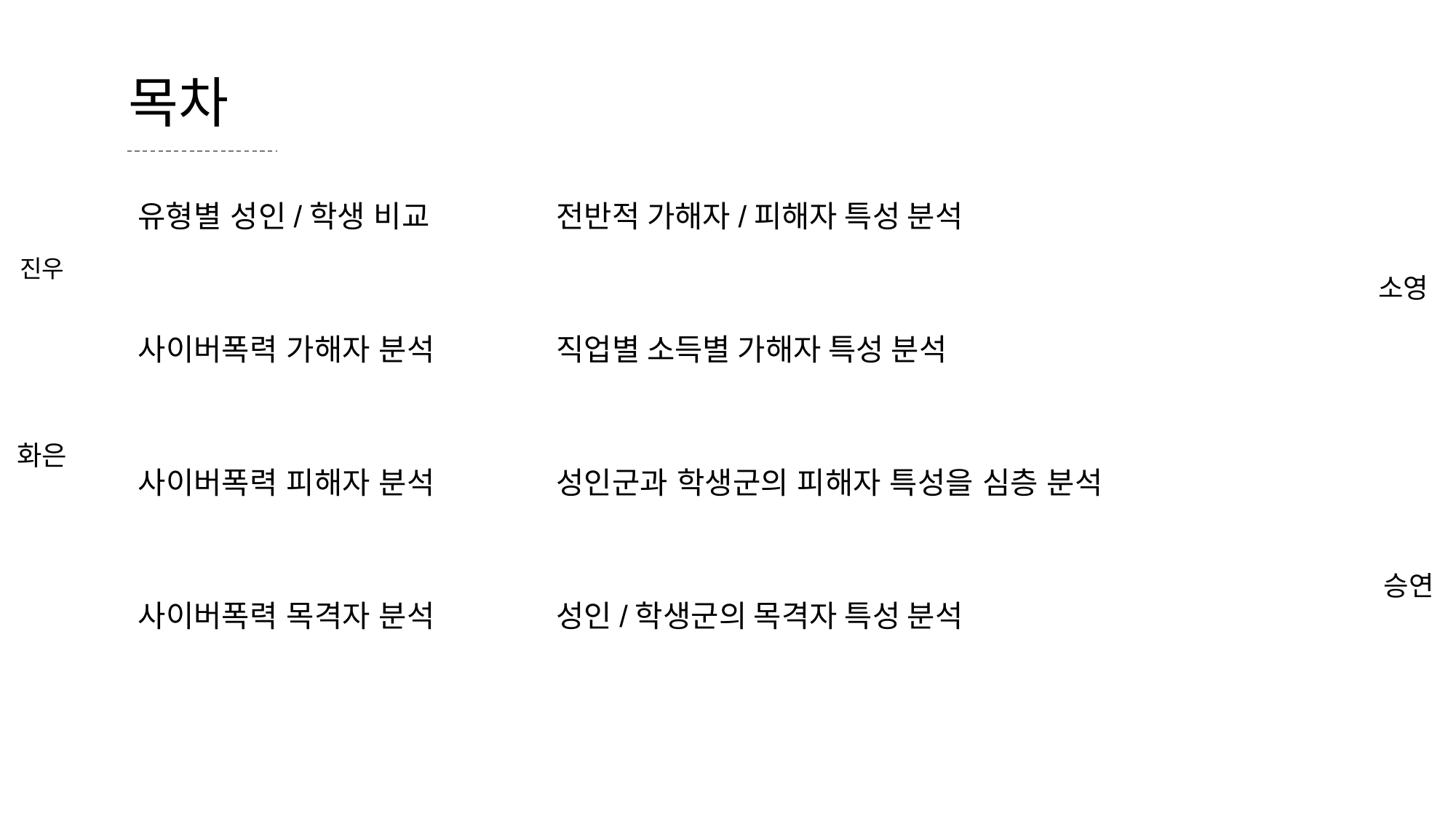

목차
유형별 성인/학생 비교
전반적 가해자/피해자 특성 분석
진우
소영
사이버폭력 가해자 분석
직업별 소득별 가해자 특성 분석
화은
사이버폭력 피해자 분석
성인군과 학생군의 피해자 특성을 심층 분석
승연
성인/학생군의 목격자 특성 분석
사이버폭력 목격자 분석